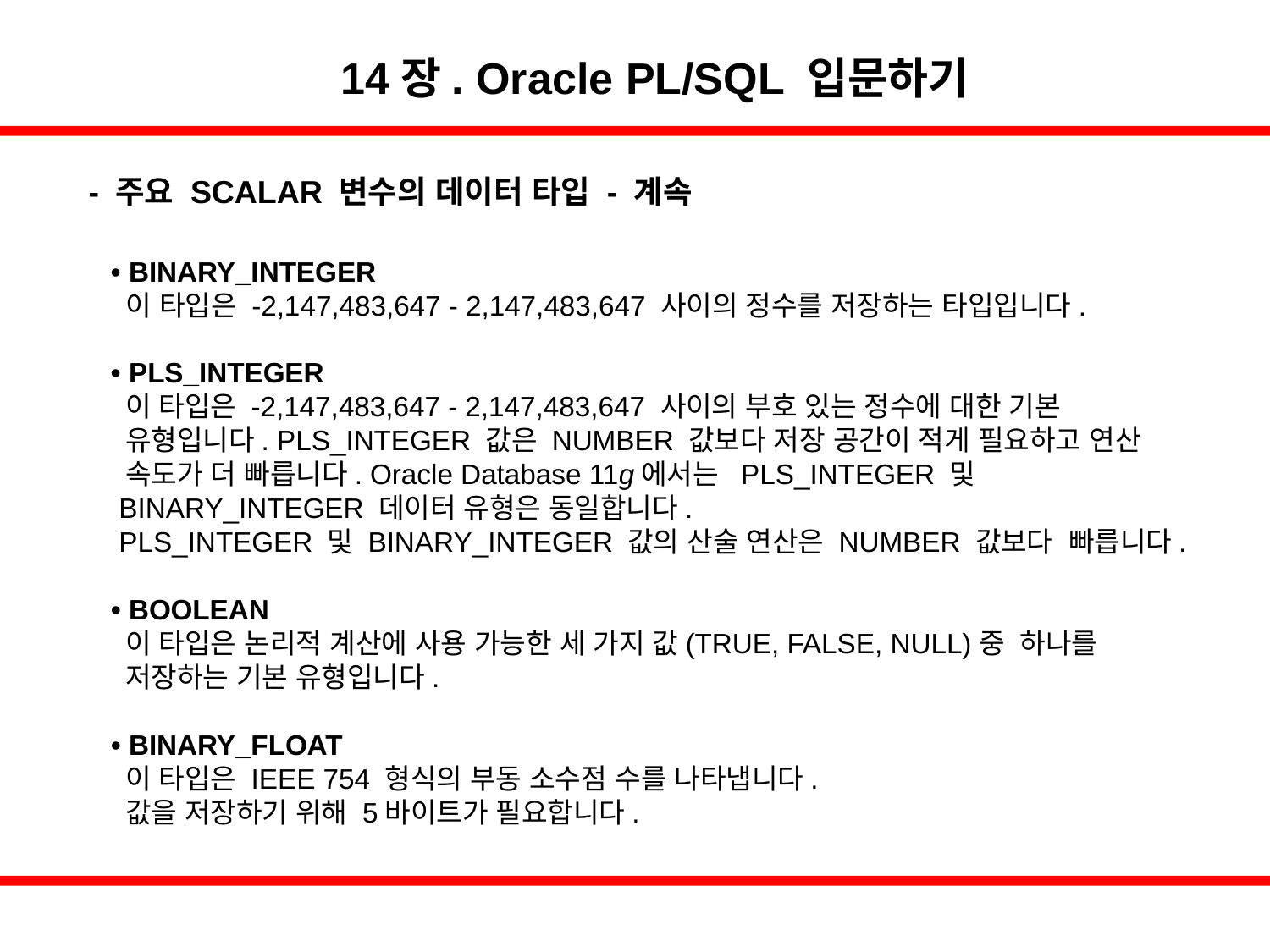

14장. Oracle PL/SQL 입문하기

- 주요 SCALAR 변수의 데이터 타입 - 계속
   • BINARY_INTEGER
     이 타입은 -2,147,483,647 - 2,147,483,647 사이의 정수를 저장하는 타입입니다.

   • PLS_INTEGER
    이 타입은 -2,147,483,647 - 2,147,483,647 사이의 부호 있는 정수에 대한 기본
    유형입니다. PLS_INTEGER 값은 NUMBER 값보다 저장 공간이 적게 필요하고 연산
    속도가 더 빠릅니다. Oracle Database 11g에서는  PLS_INTEGER 및
    BINARY_INTEGER 데이터 유형은 동일합니다.
    PLS_INTEGER 및 BINARY_INTEGER 값의 산술 연산은 NUMBER 값보다  빠릅니다.

   • BOOLEAN
    이 타입은 논리적 계산에 사용 가능한 세 가지 값(TRUE, FALSE, NULL)중  하나를
    저장하는 기본 유형입니다.

   • BINARY_FLOAT
    이 타입은 IEEE 754 형식의 부동 소수점 수를 나타냅니다.
    값을 저장하기 위해 5바이트가 필요합니다.